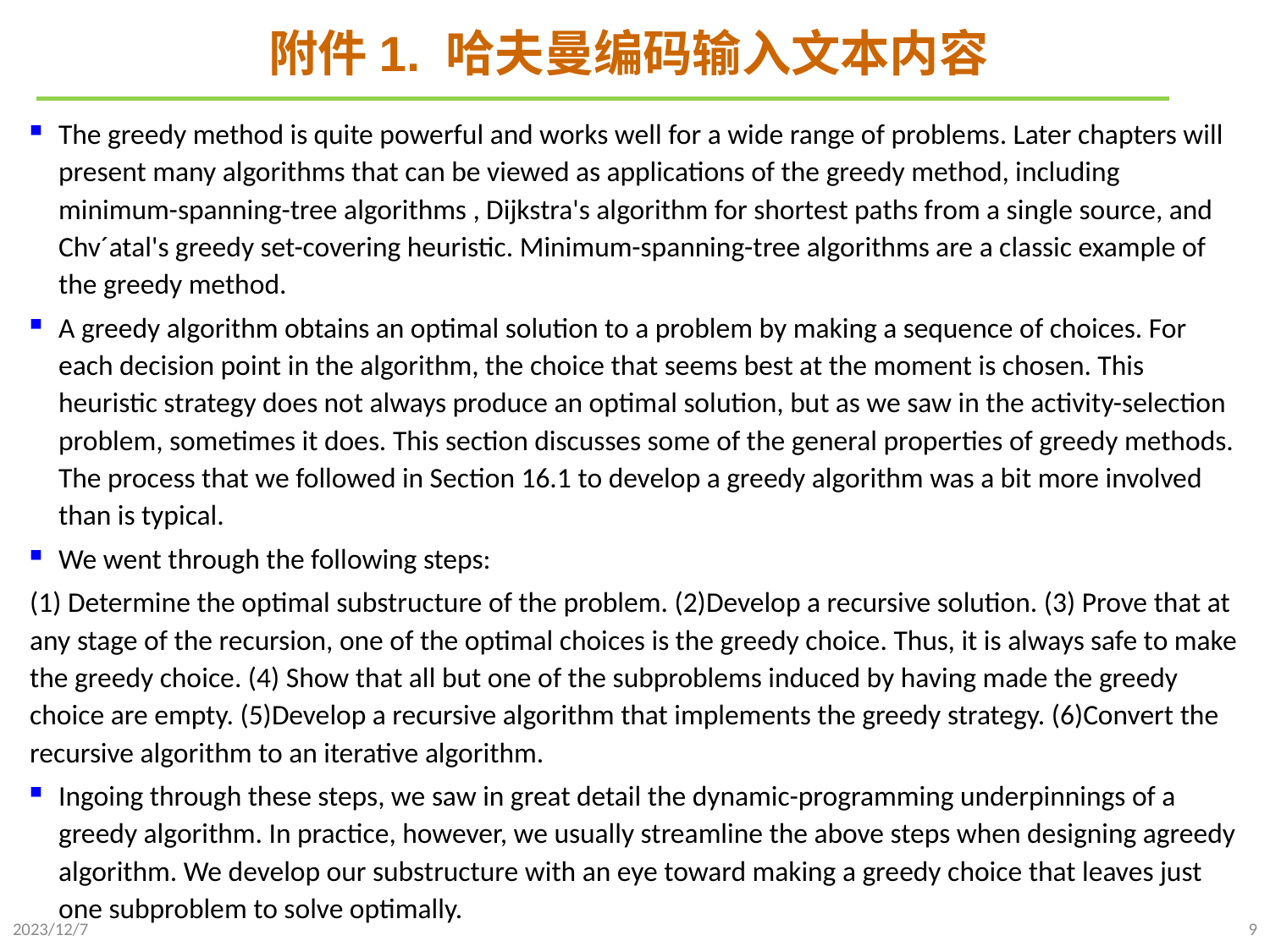

# 附件1. 哈夫曼编码输入文本内容
The greedy method is quite powerful and works well for a wide range of problems. Later chapters will present many algorithms that can be viewed as applications of the greedy method, including minimum-spanning-tree algorithms , Dijkstra's algorithm for shortest paths from a single source, and Chv´atal's greedy set-covering heuristic. Minimum-spanning-tree algorithms are a classic example of the greedy method.
A greedy algorithm obtains an optimal solution to a problem by making a sequence of choices. For each decision point in the algorithm, the choice that seems best at the moment is chosen. This heuristic strategy does not always produce an optimal solution, but as we saw in the activity-selection problem, sometimes it does. This section discusses some of the general properties of greedy methods. The process that we followed in Section 16.1 to develop a greedy algorithm was a bit more involved than is typical.
We went through the following steps:
(1) Determine the optimal substructure of the problem. (2)Develop a recursive solution. (3) Prove that at any stage of the recursion, one of the optimal choices is the greedy choice. Thus, it is always safe to make the greedy choice. (4) Show that all but one of the subproblems induced by having made the greedy choice are empty. (5)Develop a recursive algorithm that implements the greedy strategy. (6)Convert the recursive algorithm to an iterative algorithm.
Ingoing through these steps, we saw in great detail the dynamic-programming underpinnings of a greedy algorithm. In practice, however, we usually streamline the above steps when designing agreedy algorithm. We develop our substructure with an eye toward making a greedy choice that leaves just one subproblem to solve optimally.

2023/12/7
9